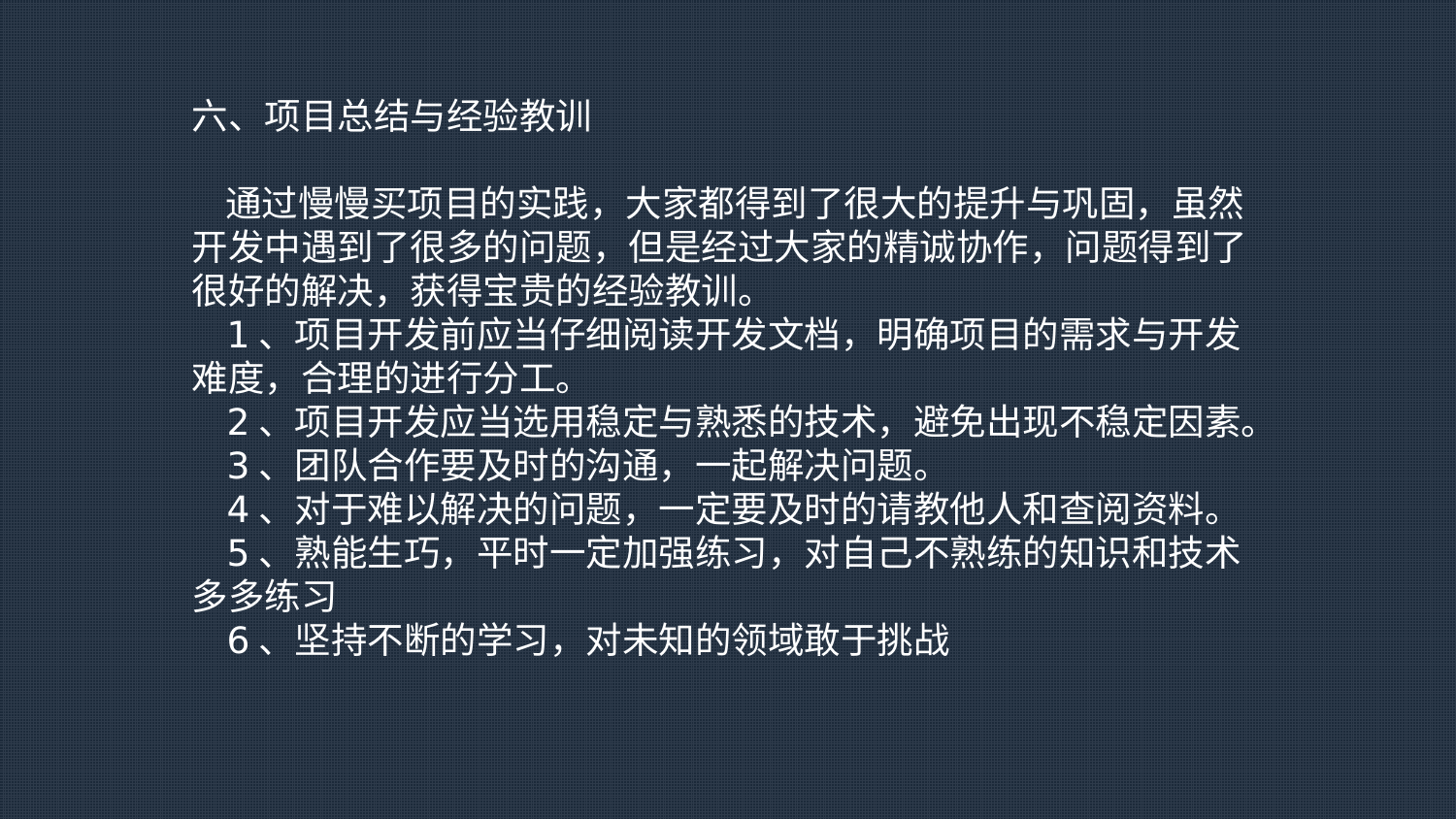

六、项目总结与经验教训

   通过慢慢买项目的实践，大家都得到了很大的提升与巩固，虽然开发中遇到了很多的问题，但是经过大家的精诚协作，问题得到了很好的解决，获得宝贵的经验教训。
   1、项目开发前应当仔细阅读开发文档，明确项目的需求与开发难度，合理的进行分工。
   2、项目开发应当选用稳定与熟悉的技术，避免出现不稳定因素。
   3、团队合作要及时的沟通，一起解决问题。
   4、对于难以解决的问题，一定要及时的请教他人和查阅资料。
   5、熟能生巧，平时一定加强练习，对自己不熟练的知识和技术多多练习
   6、坚持不断的学习，对未知的领域敢于挑战